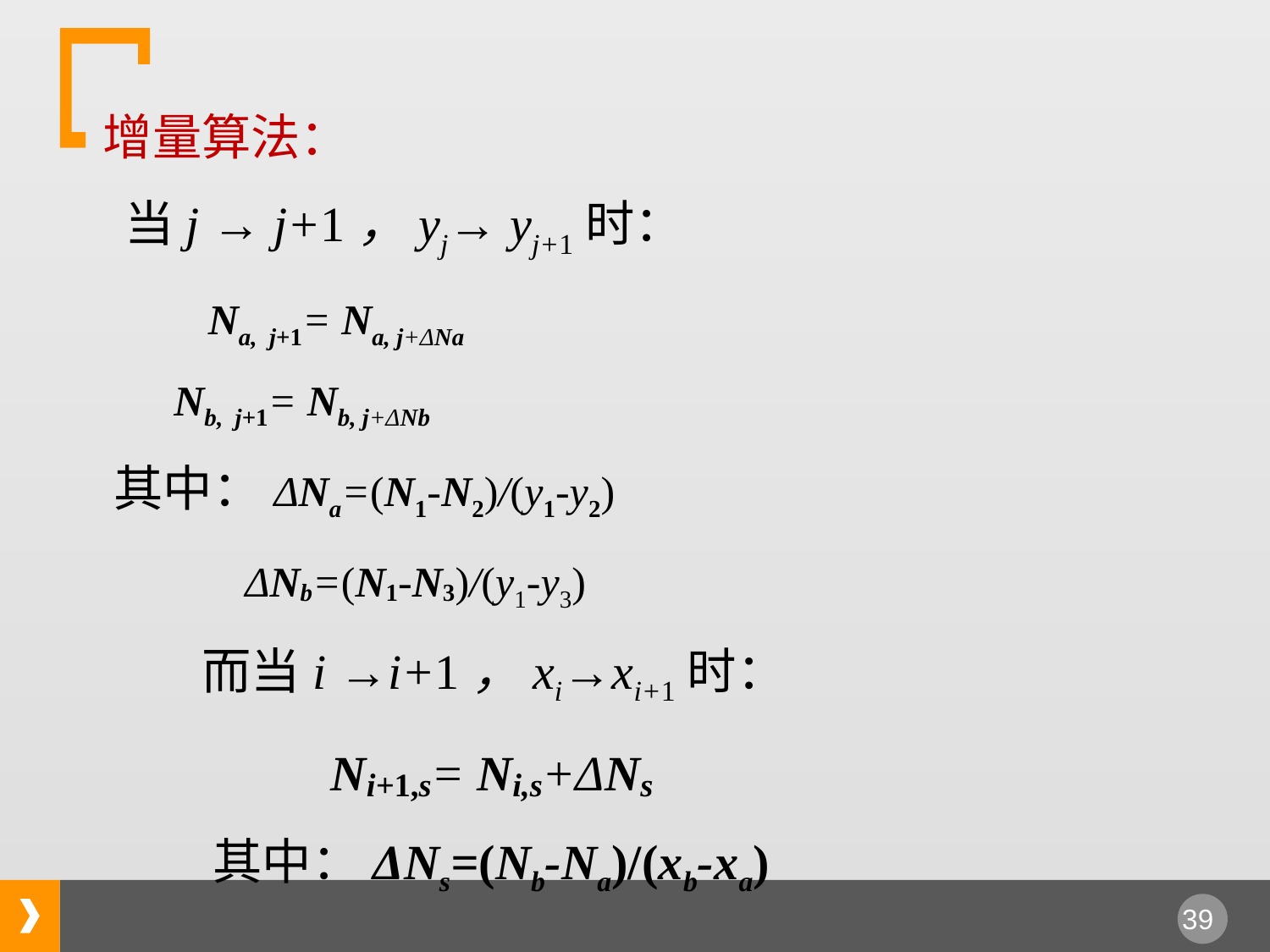

增量算法：
       当j → j+1，yj→ yj+1时：
              Na,  j+1= Na, j+ΔNa
             Nb,  j+1= Nb, j+ΔNb
      其中：ΔNa=(N1-N2)/(y1-y2)
                 ΔNb=(N1-N3)/(y1-y3)
              而当i →i+1，xi→xi+1时：
                        Ni+1,s= Ni,s+ΔNs
               其中：ΔNs=(Nb-Na)/(xb-xa)